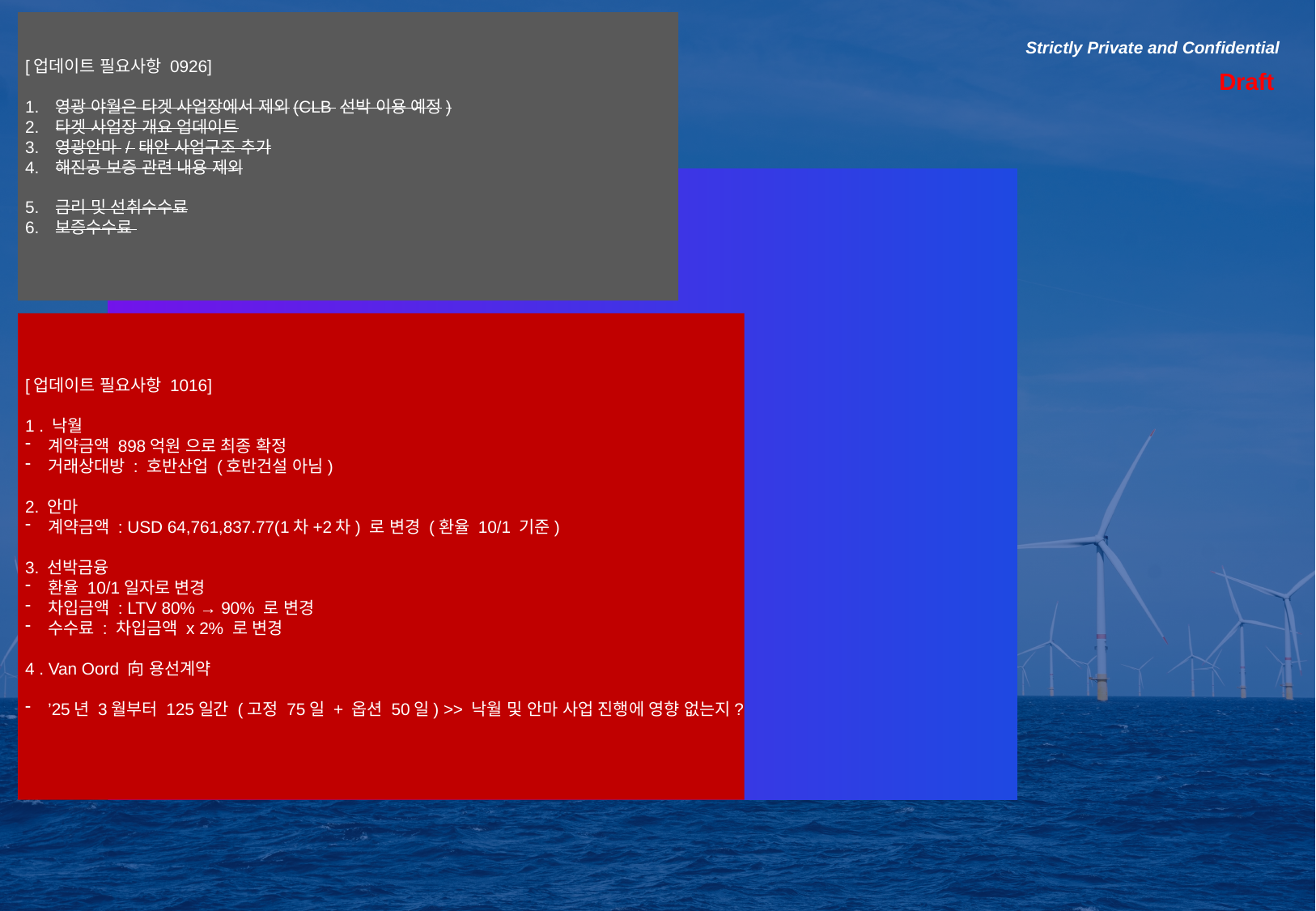

[업데이트 필요사항 0926]

영광 야월은 타겟 사업장에서 제외(CLB 선박 이용 예정)
타겟 사업장 개요 업데이트
영광안마 / 태안 사업구조 추가
해진공 보증 관련 내용 제외

금리 및 선취수수료
보증수수료

# 주식회사 해천 해저케이블 설치 전용 선박 사업타당성 검토 보고서
[업데이트 필요사항 1016]

1 . 낙월
계약금액 898억원 으로 최종 확정
거래상대방 : 호반산업 (호반건설 아님)

2. 안마
계약금액 : USD 64,761,837.77(1차+2차) 로 변경 (환율 10/1 기준)

3. 선박금융
환율 10/1일자로 변경
차입금액 : LTV 80% → 90% 로 변경
수수료 : 차입금액 x 2% 로 변경

4 . Van Oord 向 용선계약

’25년 3월부터 125일간 (고정 75일 + 옵션 50일) >> 낙월 및 안마 사업 진행에 영향 없는지?

Deal Advisory 1
Oct 2023